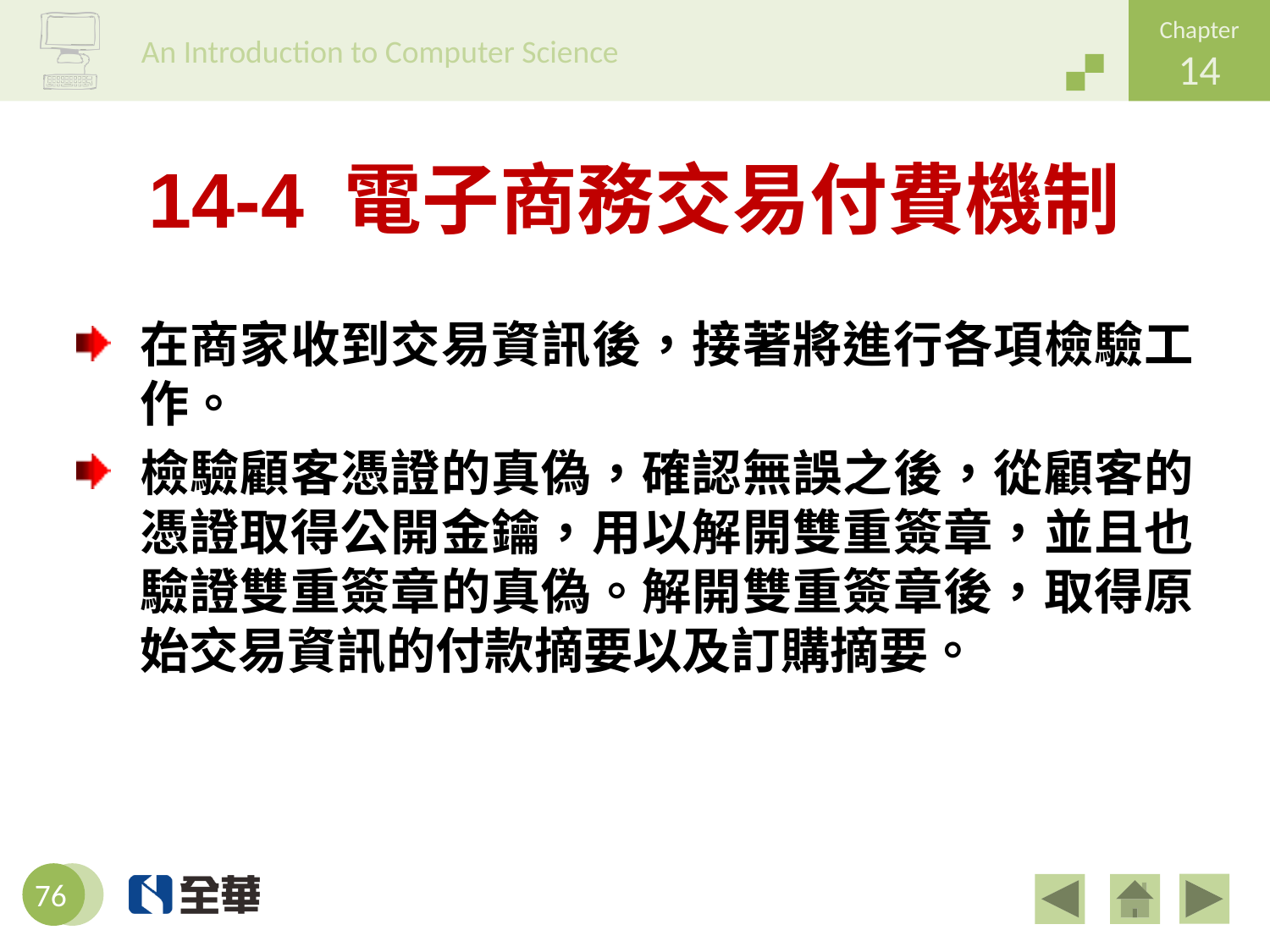

# 14-4 電子商務交易付費機制
在商家收到交易資訊後，接著將進行各項檢驗工作。
檢驗顧客憑證的真偽，確認無誤之後，從顧客的憑證取得公開金鑰，用以解開雙重簽章，並且也驗證雙重簽章的真偽。解開雙重簽章後，取得原始交易資訊的付款摘要以及訂購摘要。